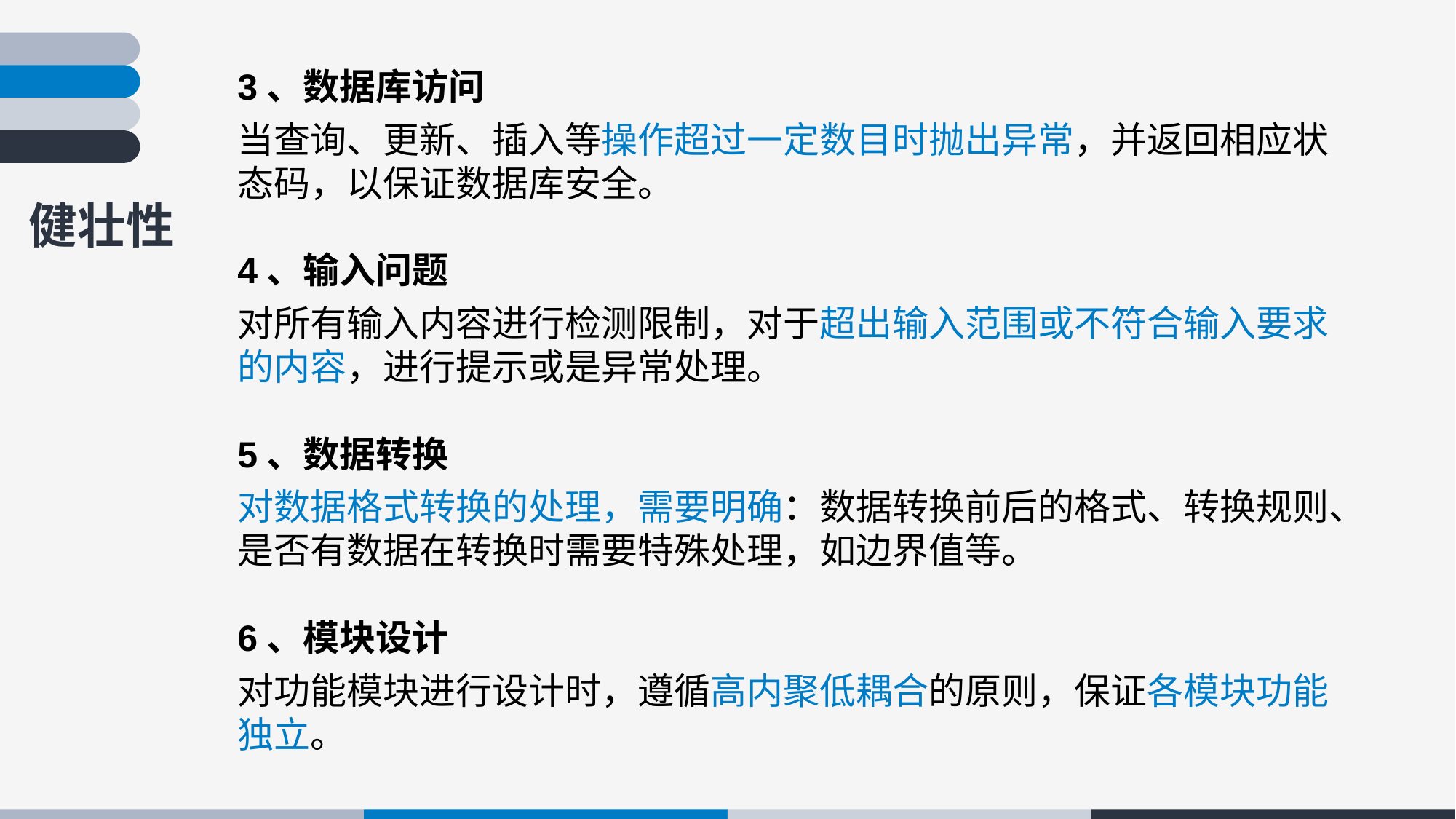

3、数据库访问

当查询、更新、插入等操作超过一定数目时抛出异常，并返回相应状态码，以保证数据库安全。

4、输入问题

对所有输入内容进行检测限制，对于超出输入范围或不符合输入要求的内容，进行提示或是异常处理。

5、数据转换

对数据格式转换的处理，需要明确：数据转换前后的格式、转换规则、是否有数据在转换时需要特殊处理，如边界值等。

6、模块设计

对功能模块进行设计时，遵循高内聚低耦合的原则，保证各模块功能独立。

健壮性